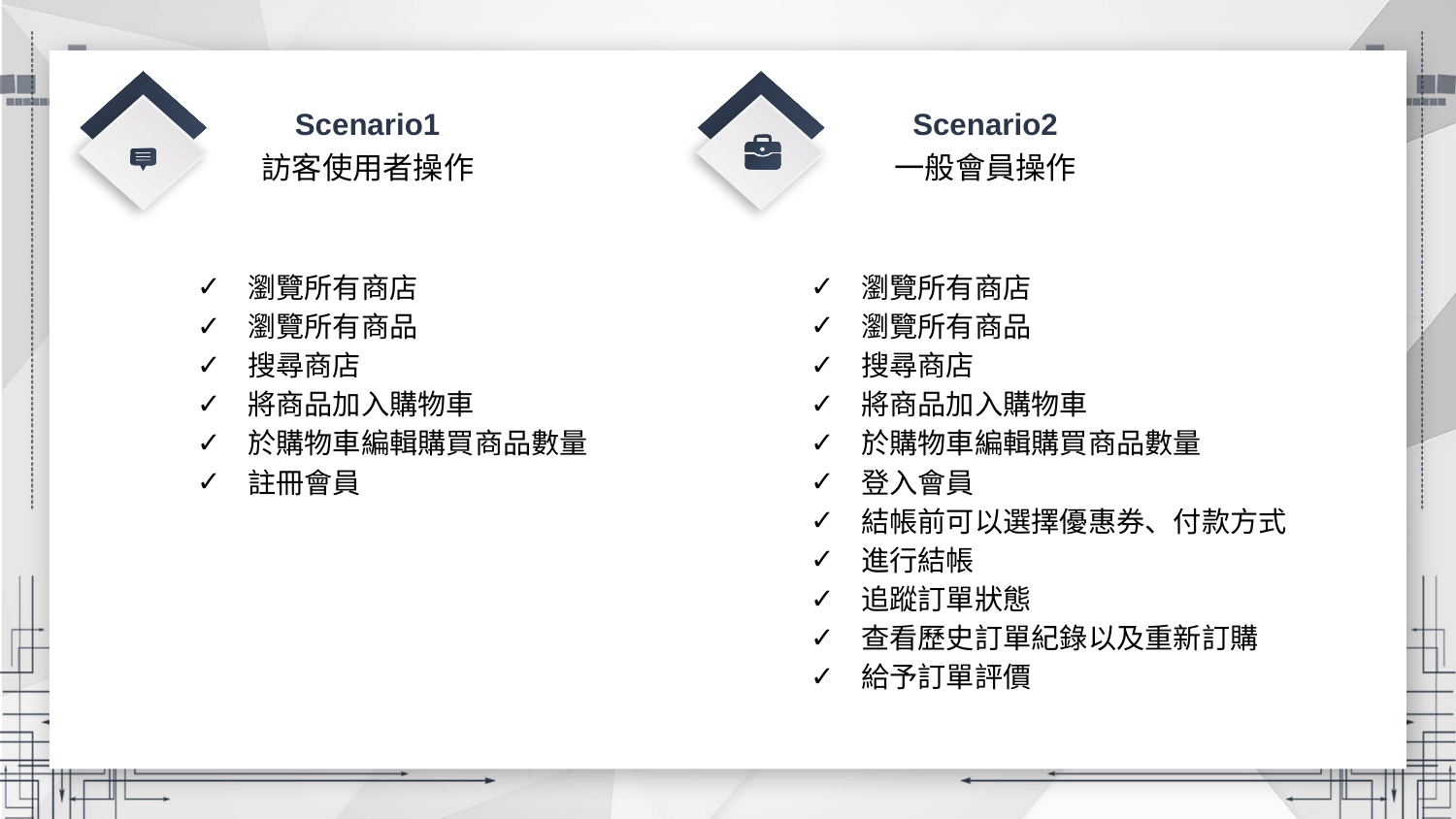

Scenario1
訪客使用者操作

Scenario2
一般會員操作

瀏覽所有商店
瀏覽所有商品
搜尋商店
將商品加入購物車
於購物車編輯購買商品數量
註冊會員
瀏覽所有商店
瀏覽所有商品
搜尋商店
將商品加入購物車
於購物車編輯購買商品數量
登入會員
結帳前可以選擇優惠券、付款方式
進行結帳
追蹤訂單狀態
查看歷史訂單紀錄以及重新訂購
給予訂單評價